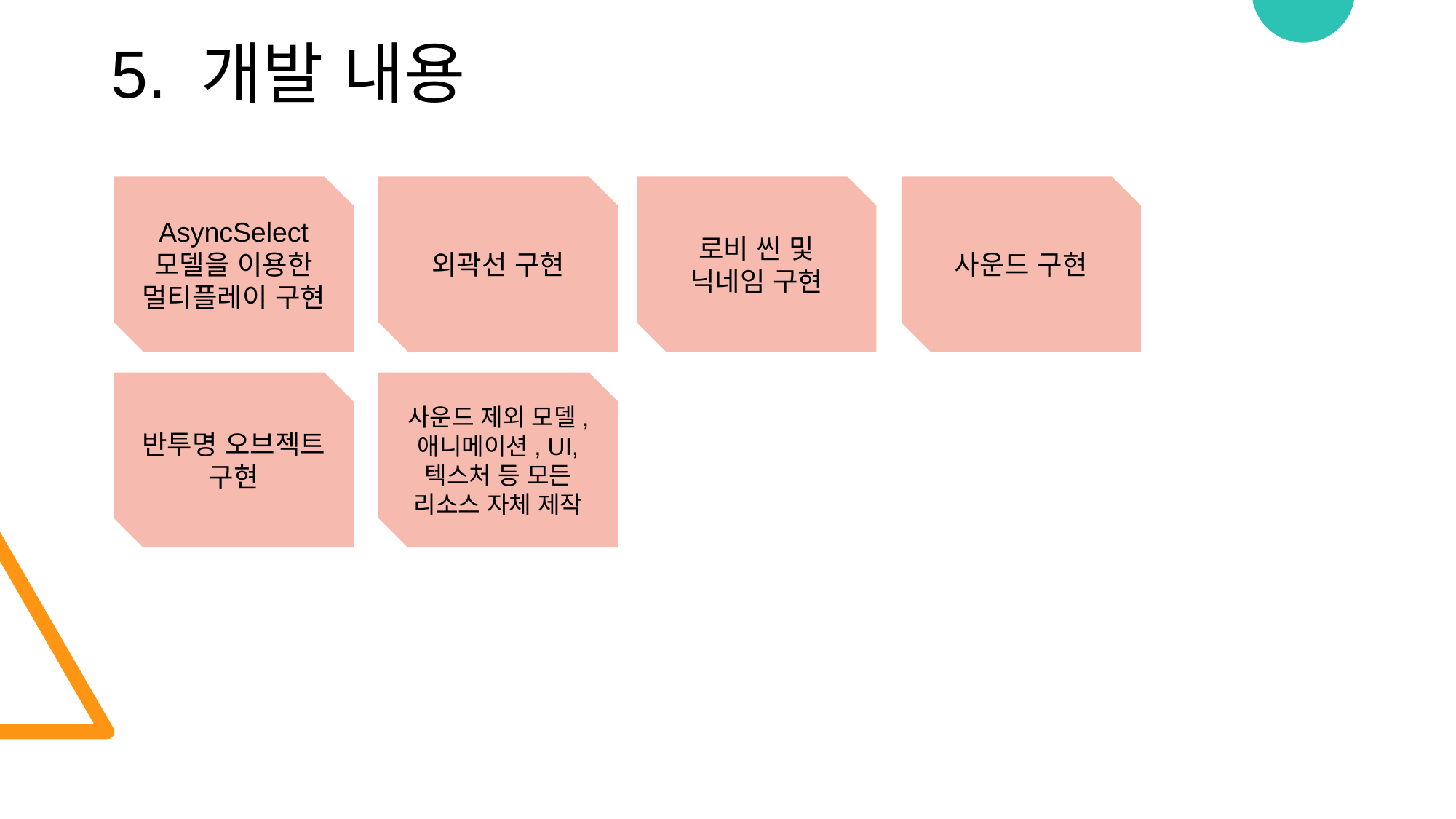

5. 개발 내용
AsyncSelect 모델을 이용한 멀티플레이 구현
외곽선 구현
로비 씬 및 닉네임 구현
사운드 구현
반투명 오브젝트 구현
사운드 제외 모델, 애니메이션, UI, 텍스처 등 모든 리소스 자체 제작